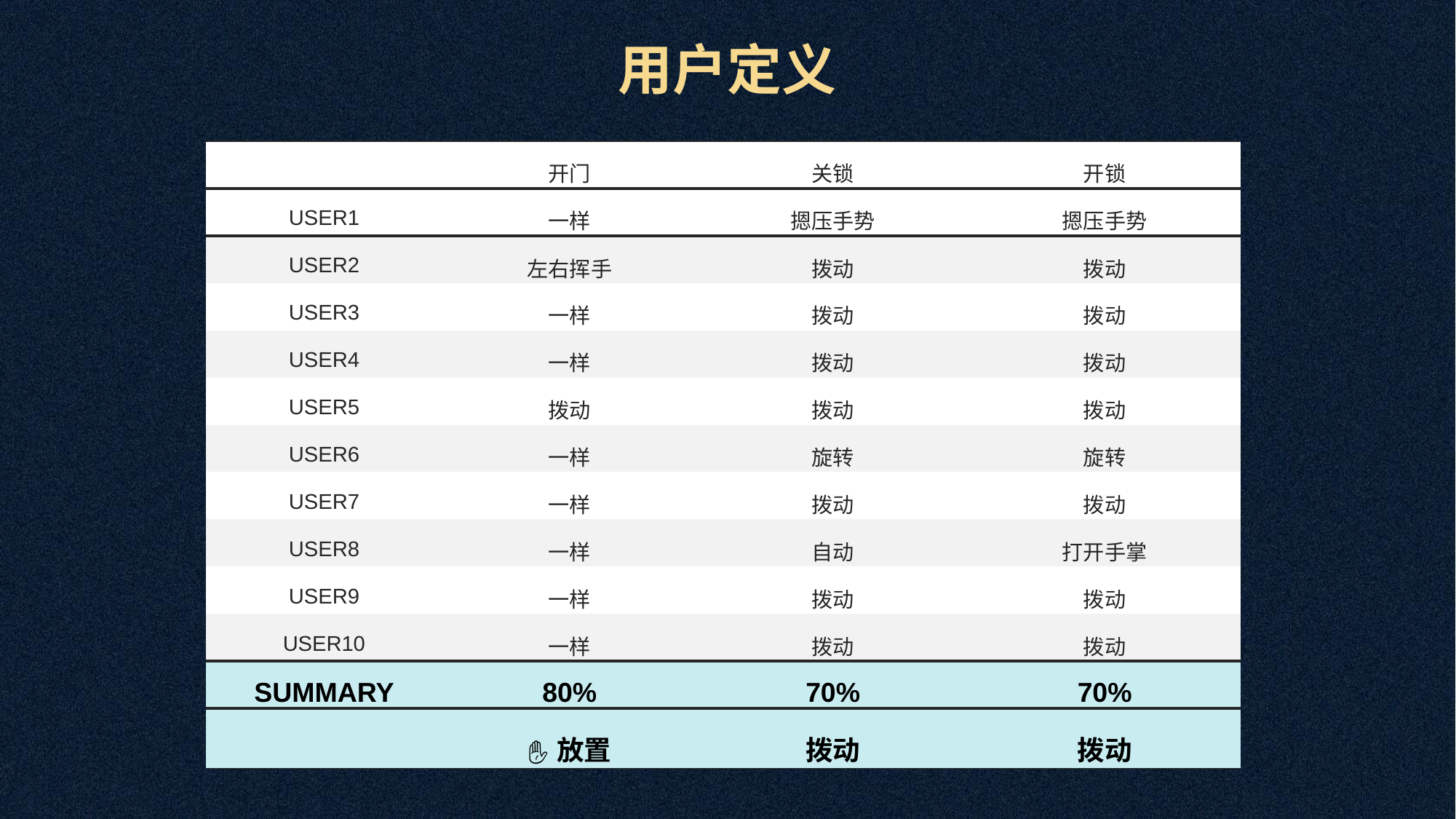

用户定义
|  | 开门 | 关锁 | 开锁 |
| --- | --- | --- | --- |
| USER1 | 一样 | 摁压手势 | 摁压手势 |
| USER2 | 左右挥手 | 拨动 | 拨动 |
| USER3 | 一样 | 拨动 | 拨动 |
| USER4 | 一样 | 拨动 | 拨动 |
| USER5 | 拨动 | 拨动 | 拨动 |
| USER6 | 一样 | 旋转 | 旋转 |
| USER7 | 一样 | 拨动 | 拨动 |
| USER8 | 一样 | 自动 | 打开手掌 |
| USER9 | 一样 | 拨动 | 拨动 |
| USER10 | 一样 | 拨动 | 拨动 |
| SUMMARY | 80% | 70% | 70% |
|  | ✋放置 | 拨动 | 拨动 |